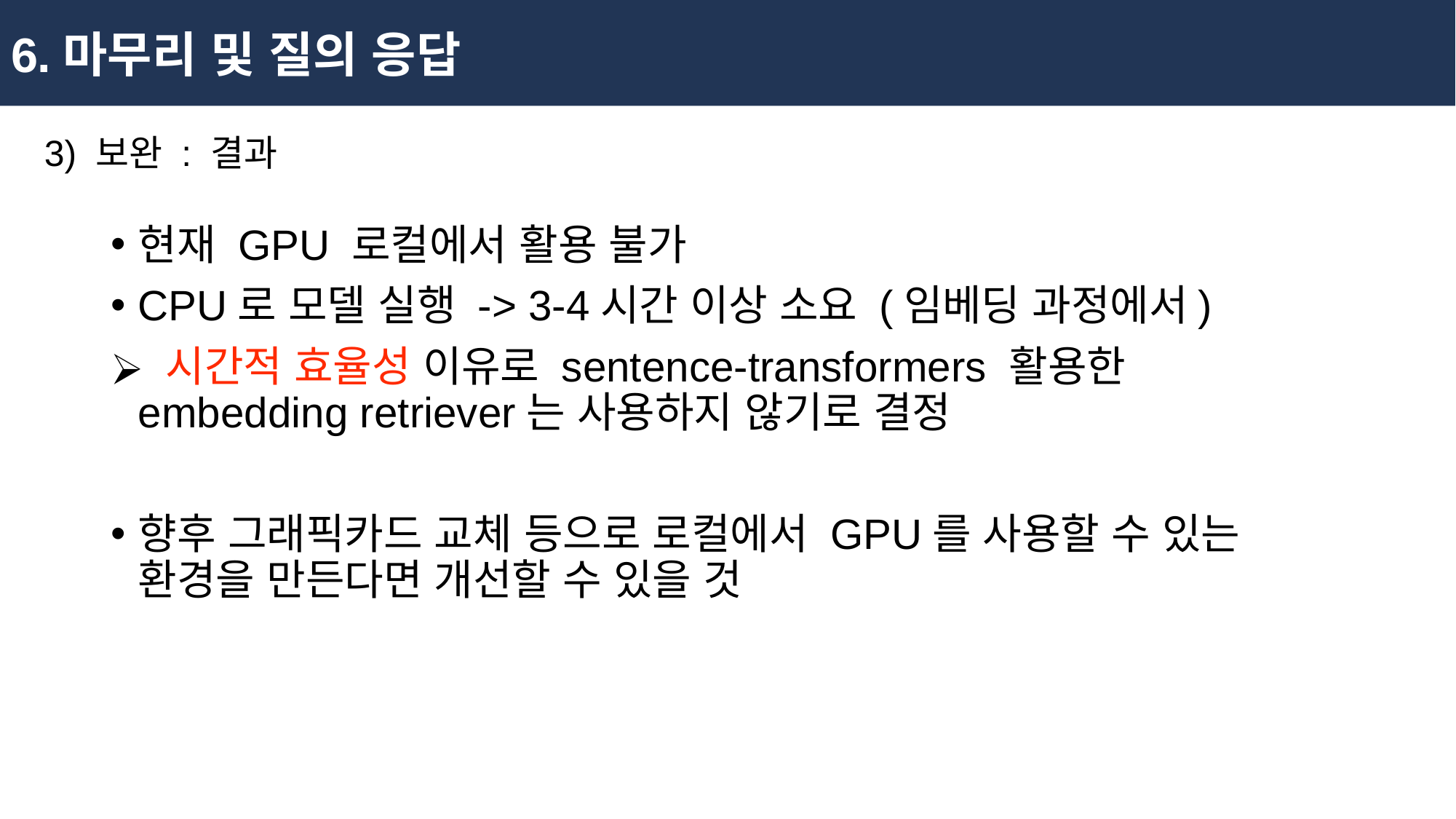

6.마무리 및 질의 응답
3) 보완 : 결과
현재 GPU 로컬에서 활용 불가
CPU로 모델 실행 -> 3-4시간 이상 소요 (임베딩 과정에서)
 시간적 효율성 이유로 sentence-transformers 활용한 embedding retriever는 사용하지 않기로 결정

향후 그래픽카드 교체 등으로 로컬에서 GPU를 사용할 수 있는 환경을 만든다면 개선할 수 있을 것